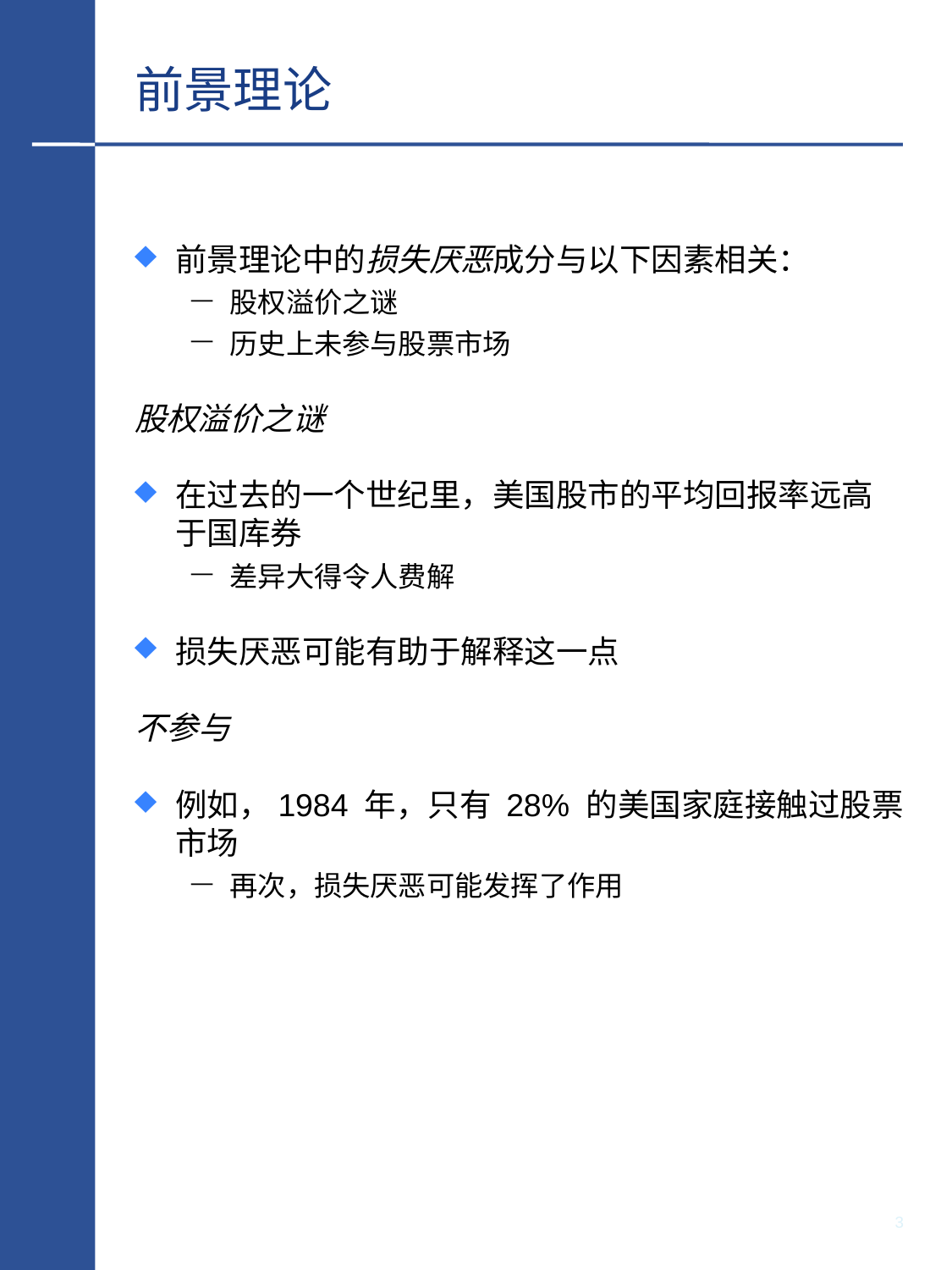

# 前景理论
前景理论中的损失厌恶成分与以下因素相关：
股权溢价之谜
历史上未参与股票市场
股权溢价之谜
在过去的一个世纪里，美国股市的平均回报率远高于国库券
差异大得令人费解
损失厌恶可能有助于解释这一点
不参与
例如，1984 年，只有 28% 的美国家庭接触过股票市场
再次，损失厌恶可能发挥了作用
3